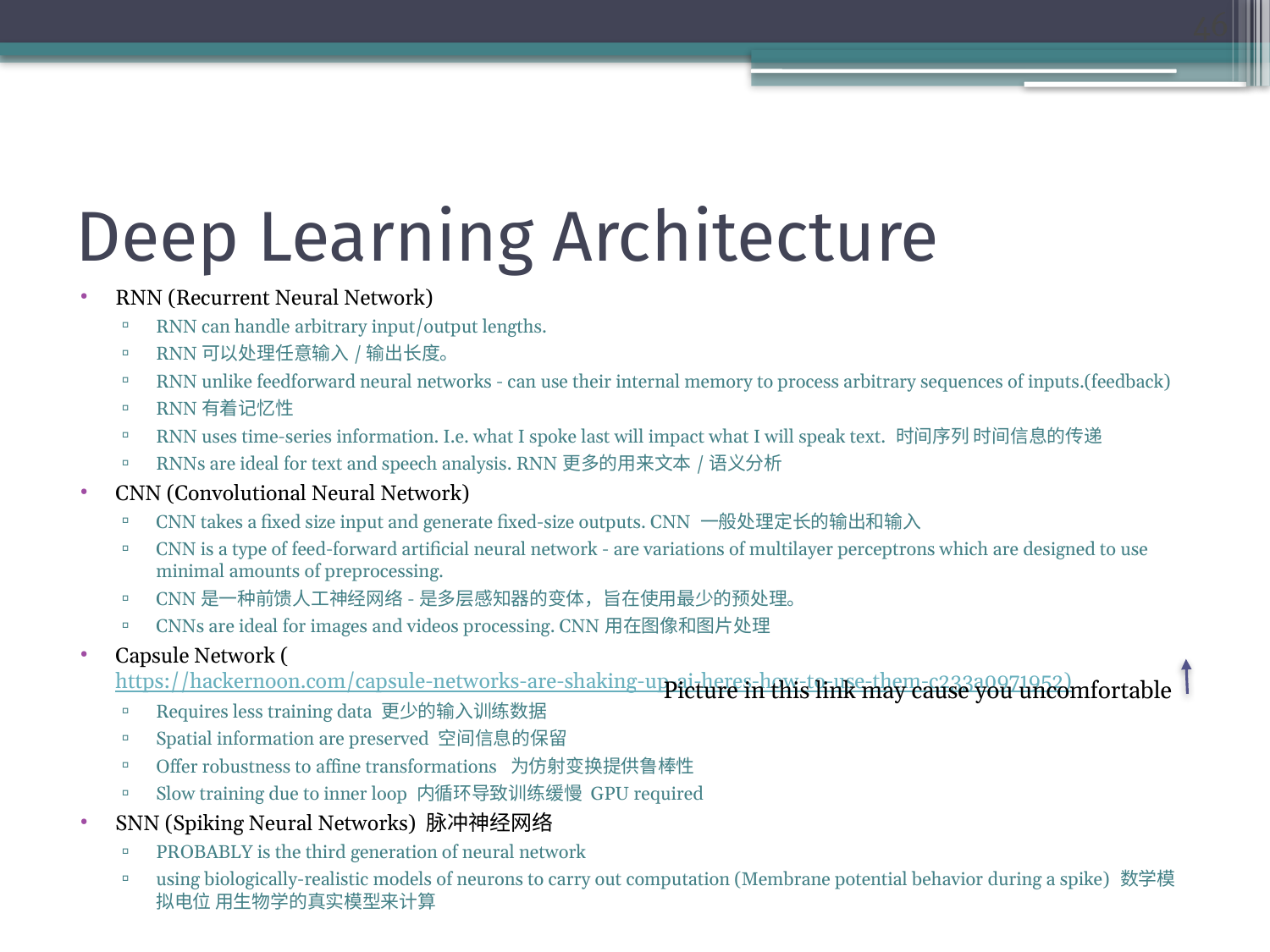

46
# Deep Learning Architecture
RNN (Recurrent Neural Network)
RNN can handle arbitrary input/output lengths.
RNN可以处理任意输入/输出长度。
RNN unlike feedforward neural networks - can use their internal memory to process arbitrary sequences of inputs.(feedback)
RNN有着记忆性
RNN uses time-series information. I.e. what I spoke last will impact what I will speak text. 时间序列 时间信息的传递
RNNs are ideal for text and speech analysis. RNN更多的用来文本/语义分析
CNN (Convolutional Neural Network)
CNN takes a fixed size input and generate fixed-size outputs. CNN 一般处理定长的输出和输入
CNN is a type of feed-forward artificial neural network - are variations of multilayer perceptrons which are designed to use minimal amounts of preprocessing.
CNN是一种前馈人工神经网络-是多层感知器的变体，旨在使用最少的预处理。
CNNs are ideal for images and videos processing. CNN用在图像和图片处理
Capsule Network (https://hackernoon.com/capsule-networks-are-shaking-up-ai-heres-how-to-use-them-c233a0971952)
Requires less training data 更少的输入训练数据
Spatial information are preserved 空间信息的保留
Offer robustness to affine transformations  为仿射变换提供鲁棒性
Slow training due to inner loop 内循环导致训练缓慢 GPU required
SNN (Spiking Neural Networks) 脉冲神经网络
PROBABLY is the third generation of neural network
using biologically-realistic models of neurons to carry out computation (Membrane potential behavior during a spike) 数学模拟电位 用生物学的真实模型来计算
Picture in this link may cause you uncomfortable